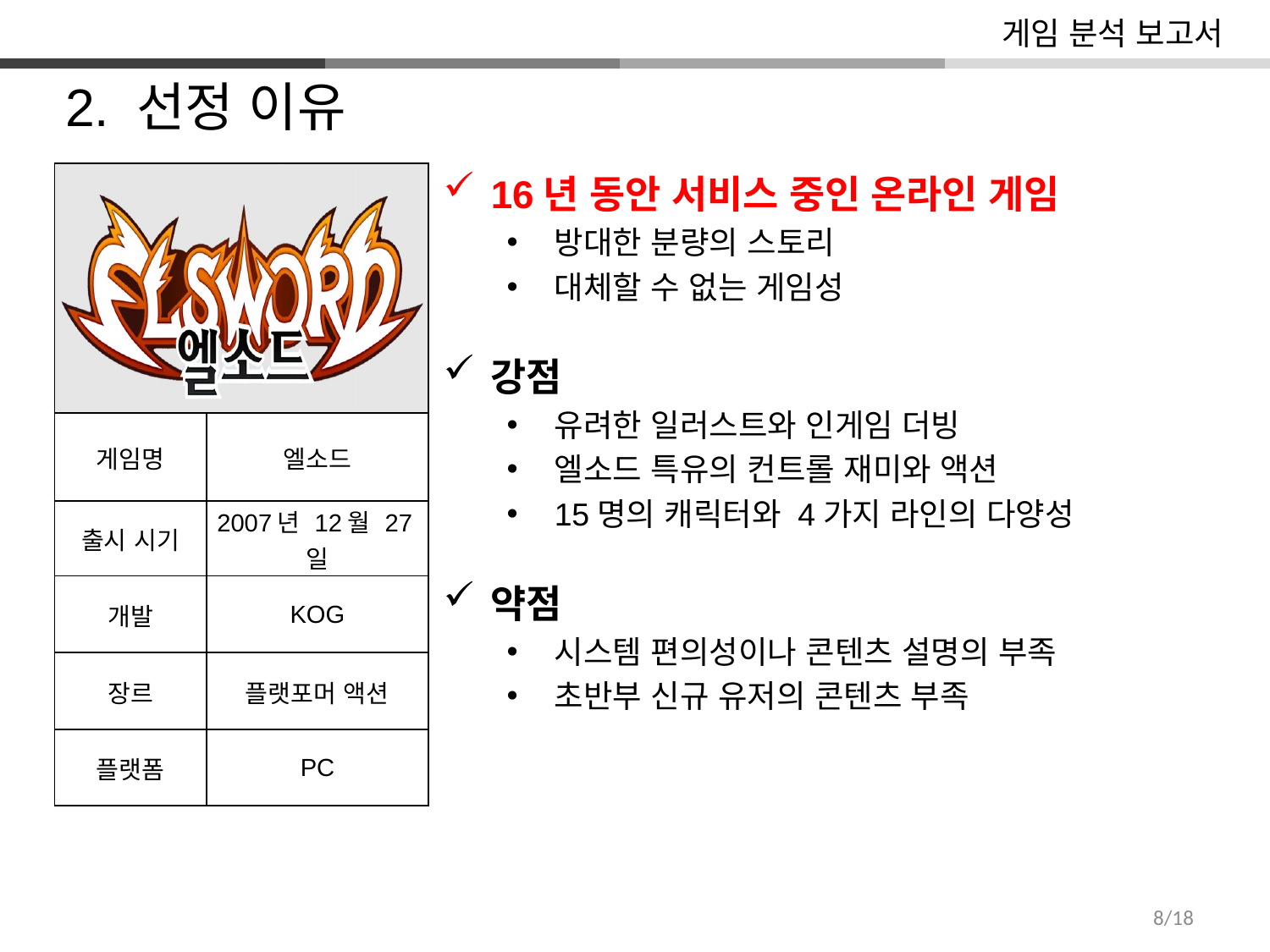

게임 분석 보고서
2. 선정 이유
|  |  |
| --- | --- |
| 게임명 | 엘소드 |
| 출시 시기 | 2007년 12월 27일 |
| 개발 | KOG |
| 장르 | 플랫포머 액션 |
| 플랫폼 | PC |
16년 동안 서비스 중인 온라인 게임
방대한 분량의 스토리
대체할 수 없는 게임성

강점
유려한 일러스트와 인게임 더빙
엘소드 특유의 컨트롤 재미와 액션
15명의 캐릭터와 4가지 라인의 다양성

약점
시스템 편의성이나 콘텐츠 설명의 부족
초반부 신규 유저의 콘텐츠 부족

8/18